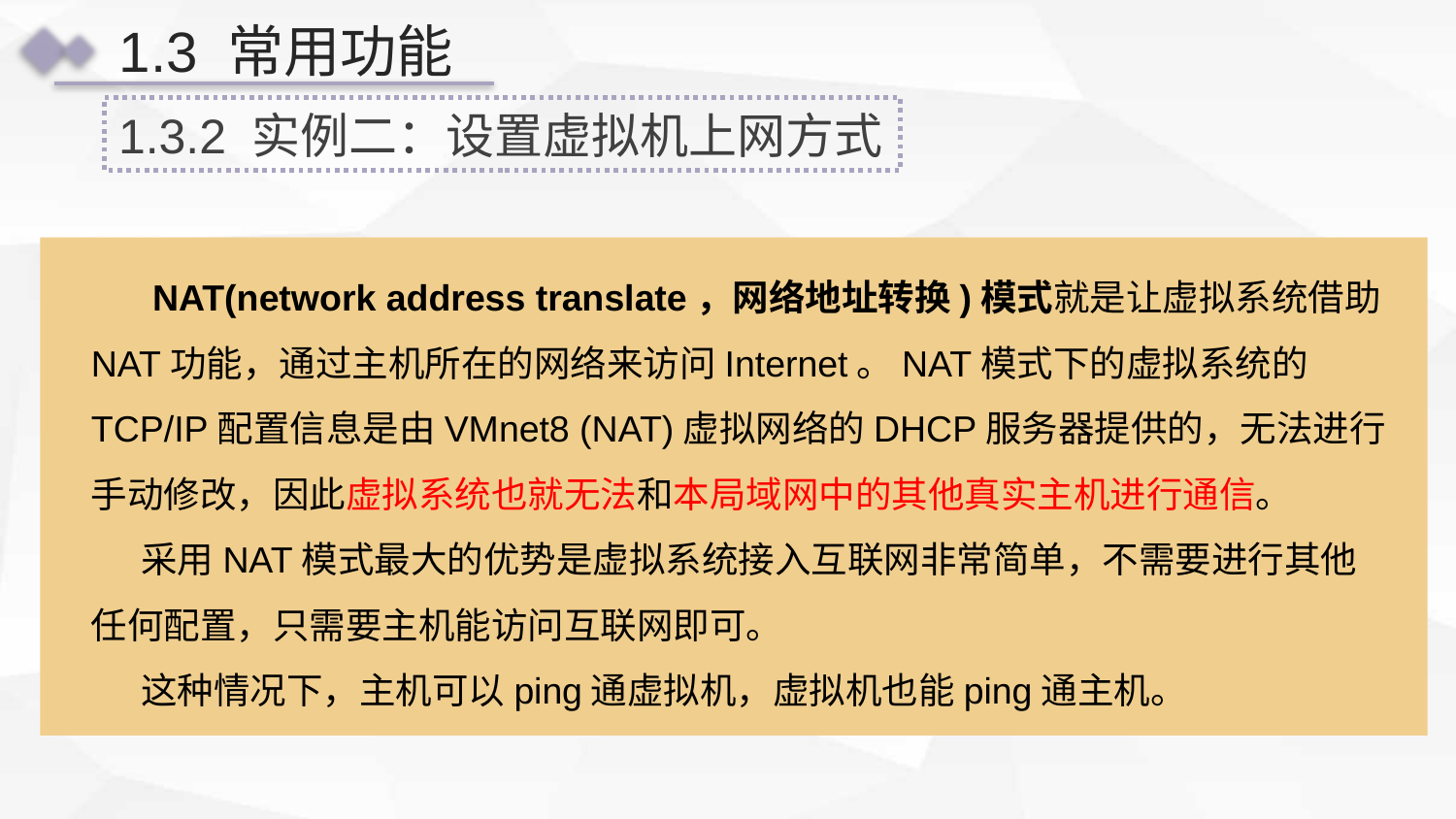

1.3 常用功能

1.3.2 实例二：设置虚拟机上网方式

      NAT(network address translate，网络地址转换)模式就是让虚拟系统借助NAT功能，通过主机所在的网络来访问Internet。NAT模式下的虚拟系统的TCP/IP配置信息是由VMnet8 (NAT)虚拟网络的DHCP服务器提供的，无法进行手动修改，因此虚拟系统也就无法和本局域网中的其他真实主机进行通信。
     采用NAT模式最大的优势是虚拟系统接入互联网非常简单，不需要进行其他任何配置，只需要主机能访问互联网即可。
     这种情况下，主机可以ping通虚拟机，虚拟机也能ping通主机。